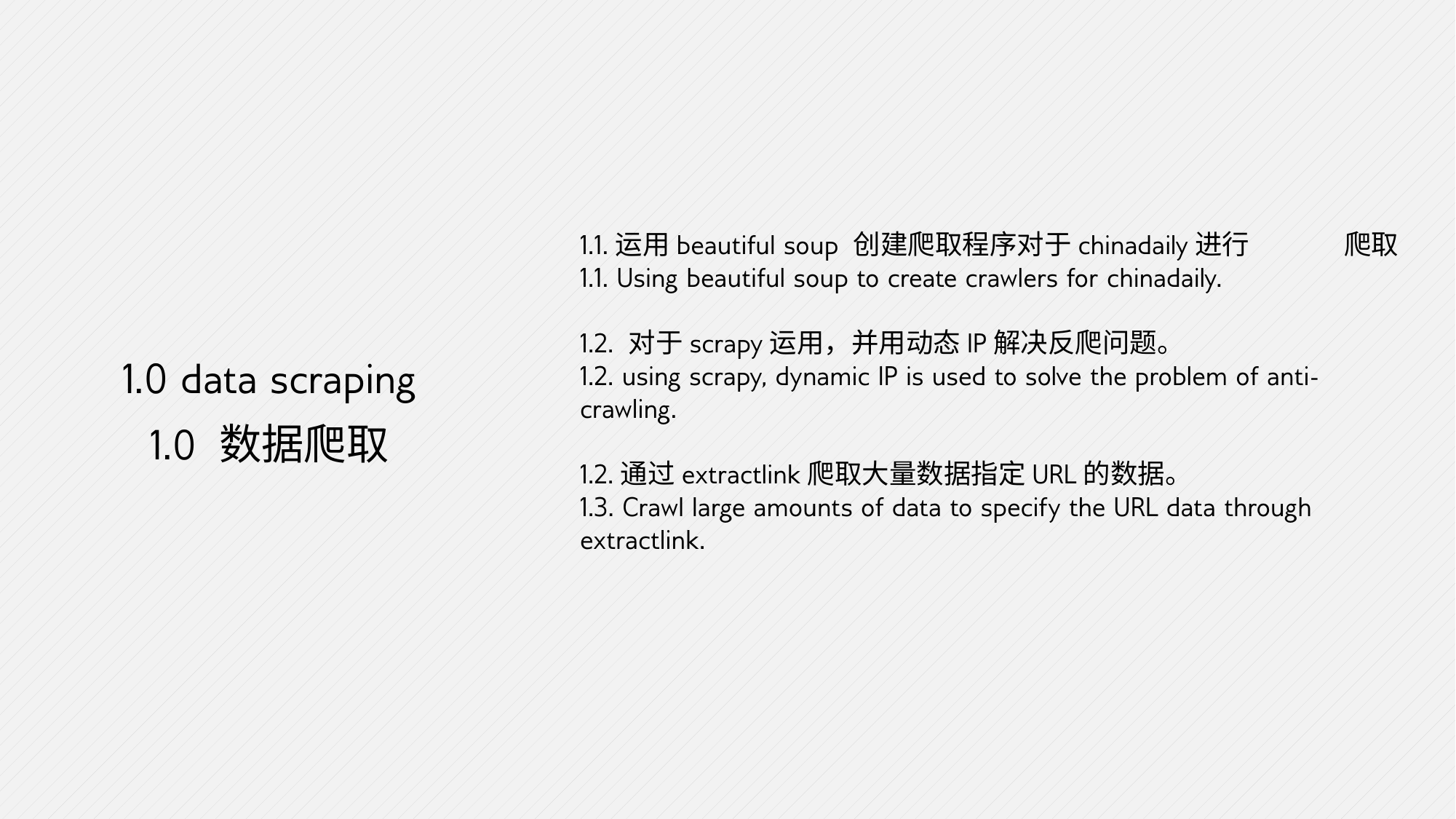

1.0 data scraping
1.0 数据爬取

1.1.运用beautiful soup 创建爬取程序对于chinadaily进行	爬取
1.1. Using beautiful soup to create crawlers for chinadaily.

1.2. 对于scrapy运用，并用动态IP解决反爬问题。
1.2. using scrapy, dynamic IP is used to solve the problem of anti-crawling.

1.2.通过extractlink爬取大量数据指定URL的数据。
1.3. Crawl large amounts of data to specify the URL data through extractlink.